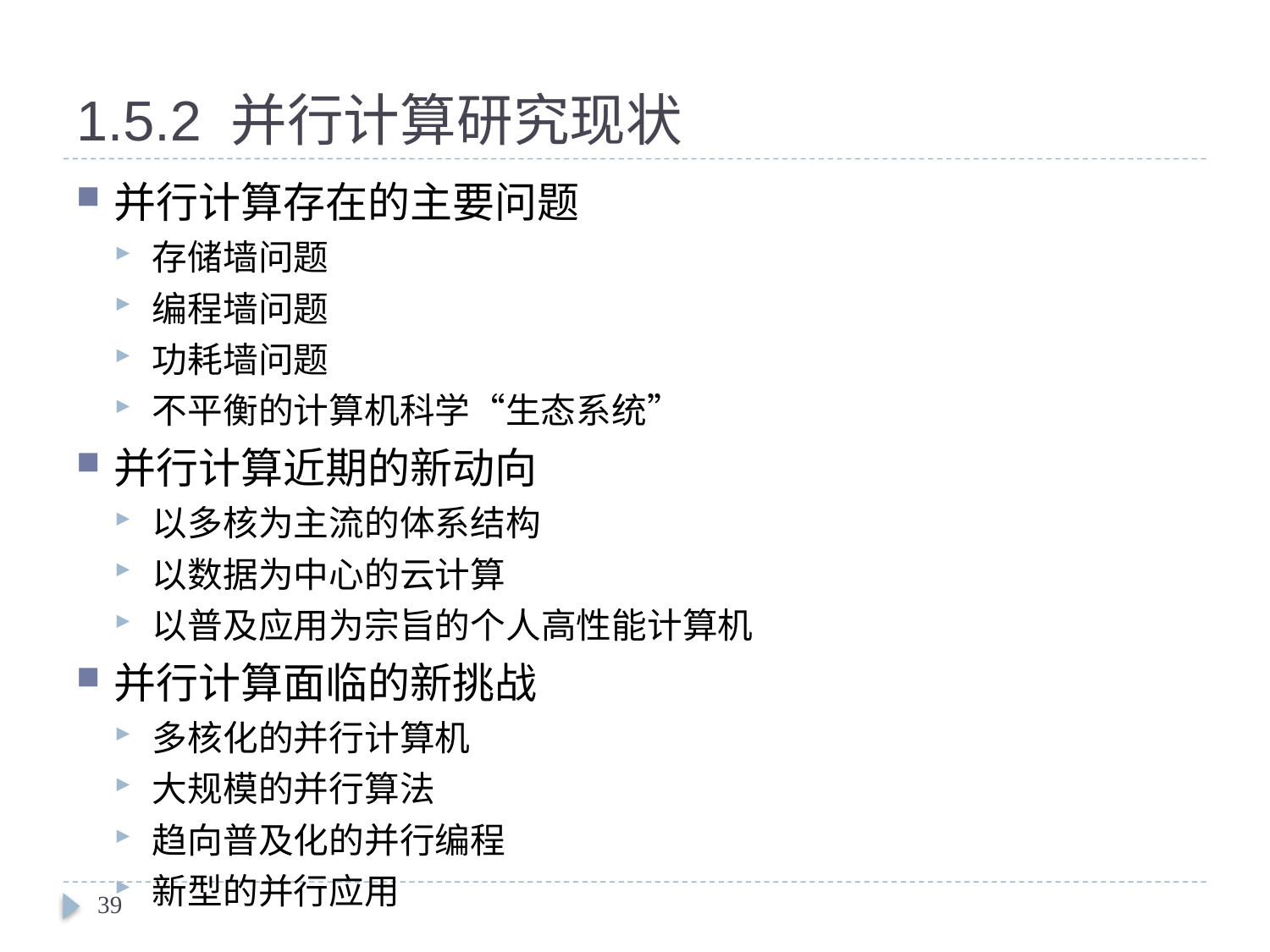

# 1.5.2 并行计算研究现状
并行计算存在的主要问题
存储墙问题
编程墙问题
功耗墙问题
不平衡的计算机科学“生态系统”
并行计算近期的新动向
以多核为主流的体系结构
以数据为中心的云计算
以普及应用为宗旨的个人高性能计算机
并行计算面临的新挑战
多核化的并行计算机
大规模的并行算法
趋向普及化的并行编程
新型的并行应用
39